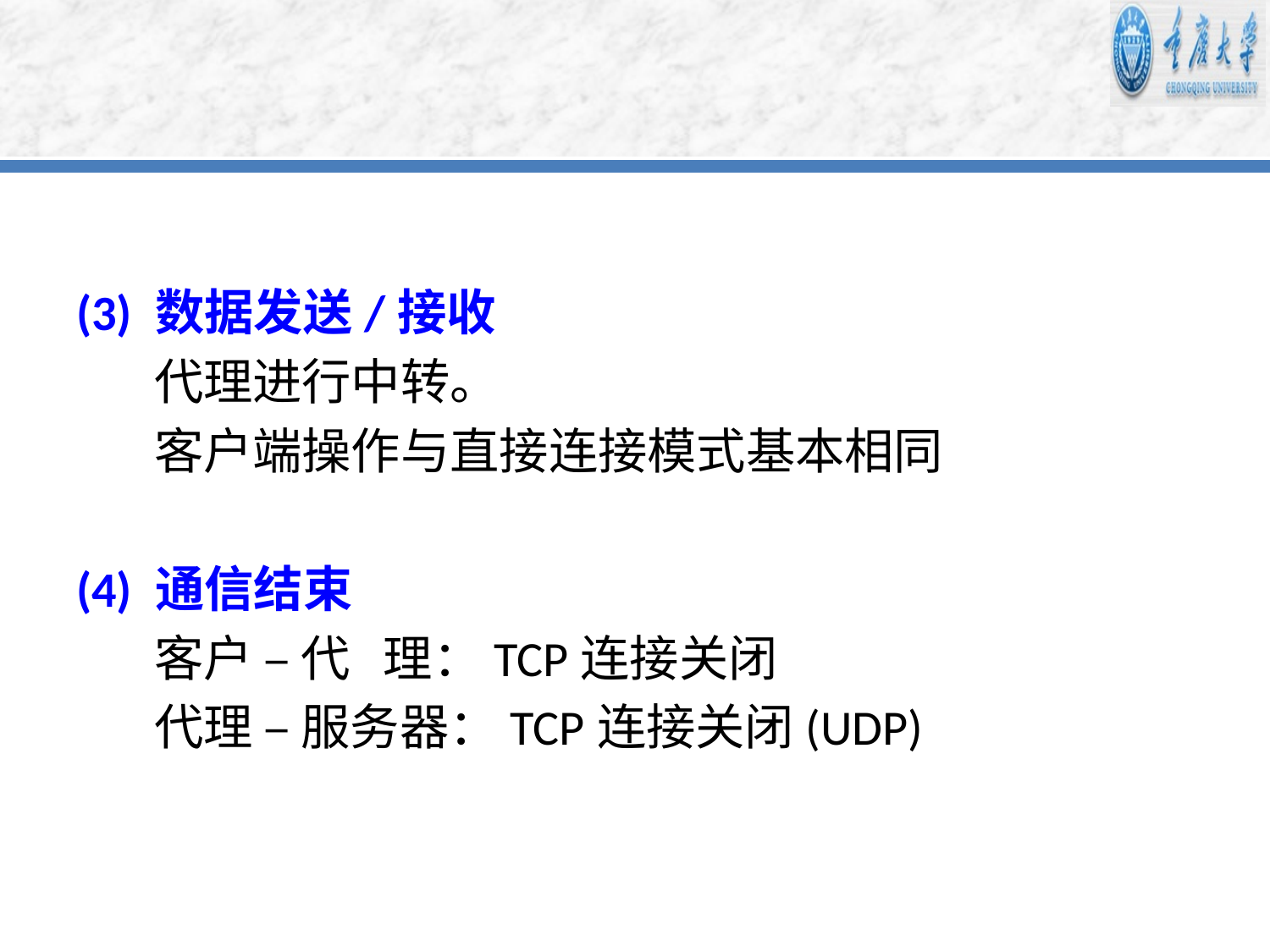

(3) 数据发送/接收
      代理进行中转。
      客户端操作与直接连接模式基本相同

(4) 通信结束
      客户 – 代   理：TCP连接关闭
      代理 – 服务器：TCP连接关闭(UDP)